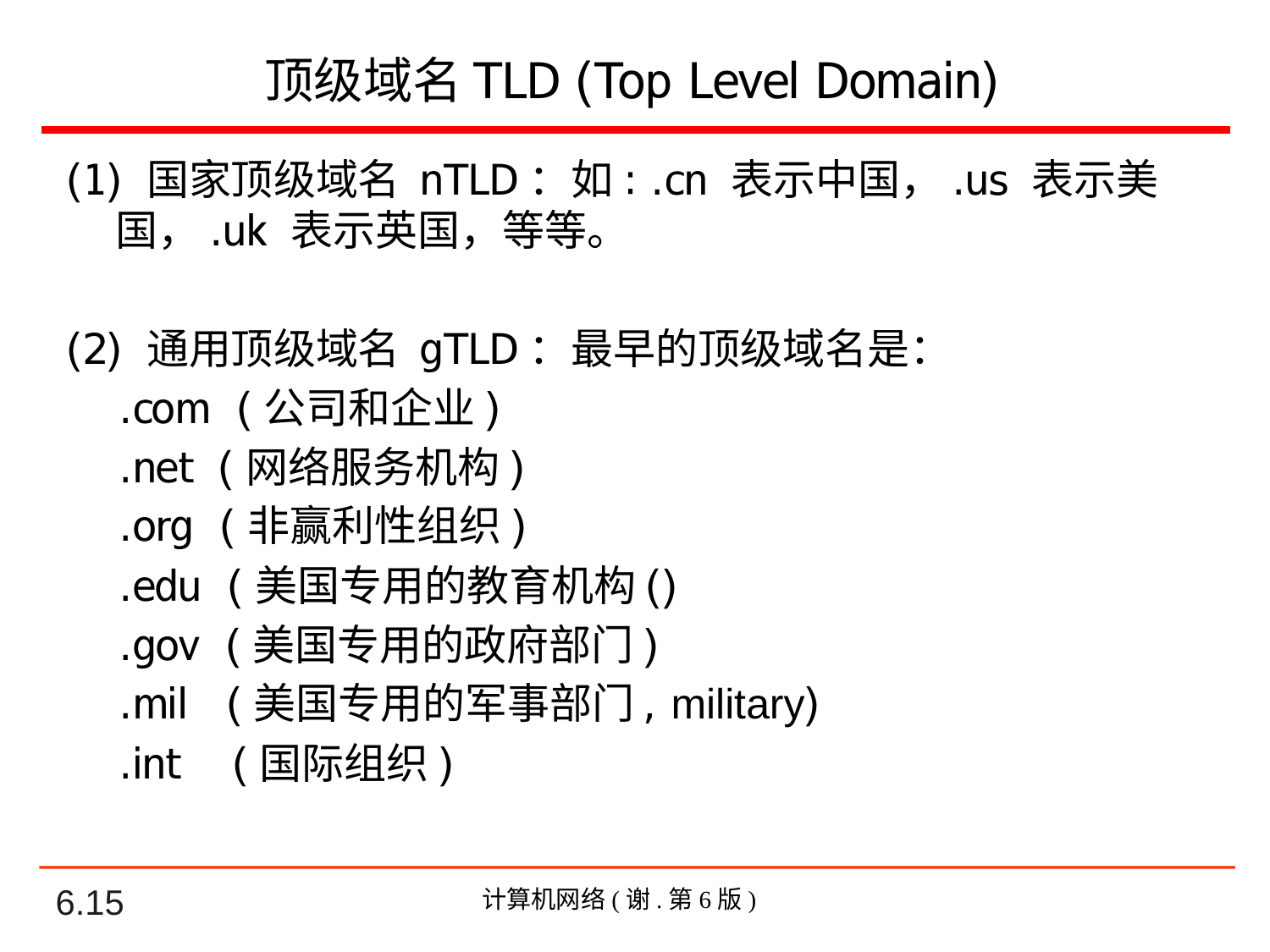

# 顶级域名TLD (Top Level Domain)
(1) 国家顶级域名 nTLD：如: .cn 表示中国，.us 表示美国，.uk 表示英国，等等。

(2) 通用顶级域名 gTLD：最早的顶级域名是：
    .com  (公司和企业)
    .net  (网络服务机构)
    .org  (非赢利性组织)
    .edu  (美国专用的教育机构()
    .gov  (美国专用的政府部门)
    .mil   (美国专用的军事部门, military)
    .int    (国际组织)